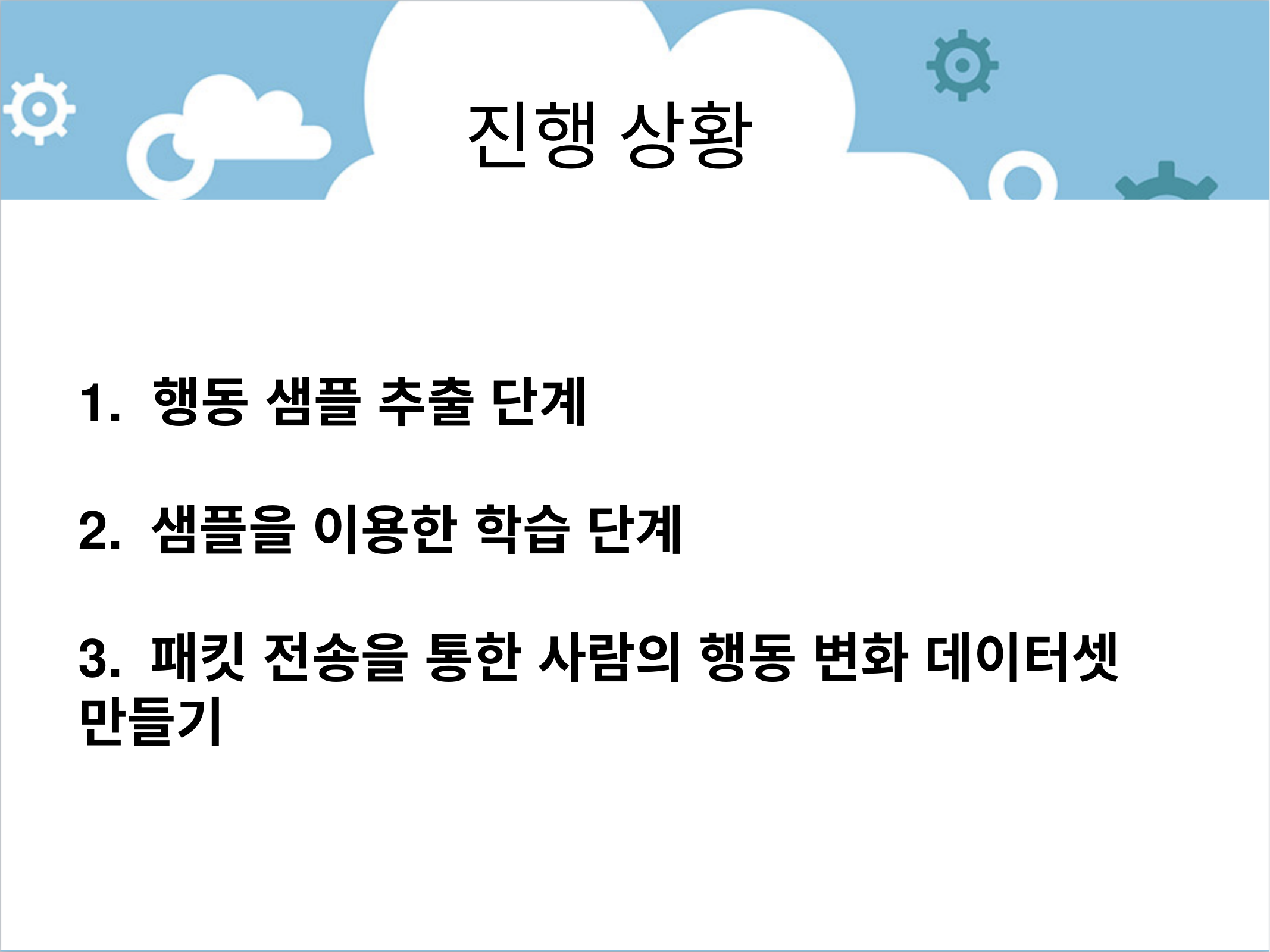

# 진행 상황
 행동 샘플 추출 단계

2. 샘플을 이용한 학습 단계

3. 패킷 전송을 통한 사람의 행동 변화 데이터셋 만들기